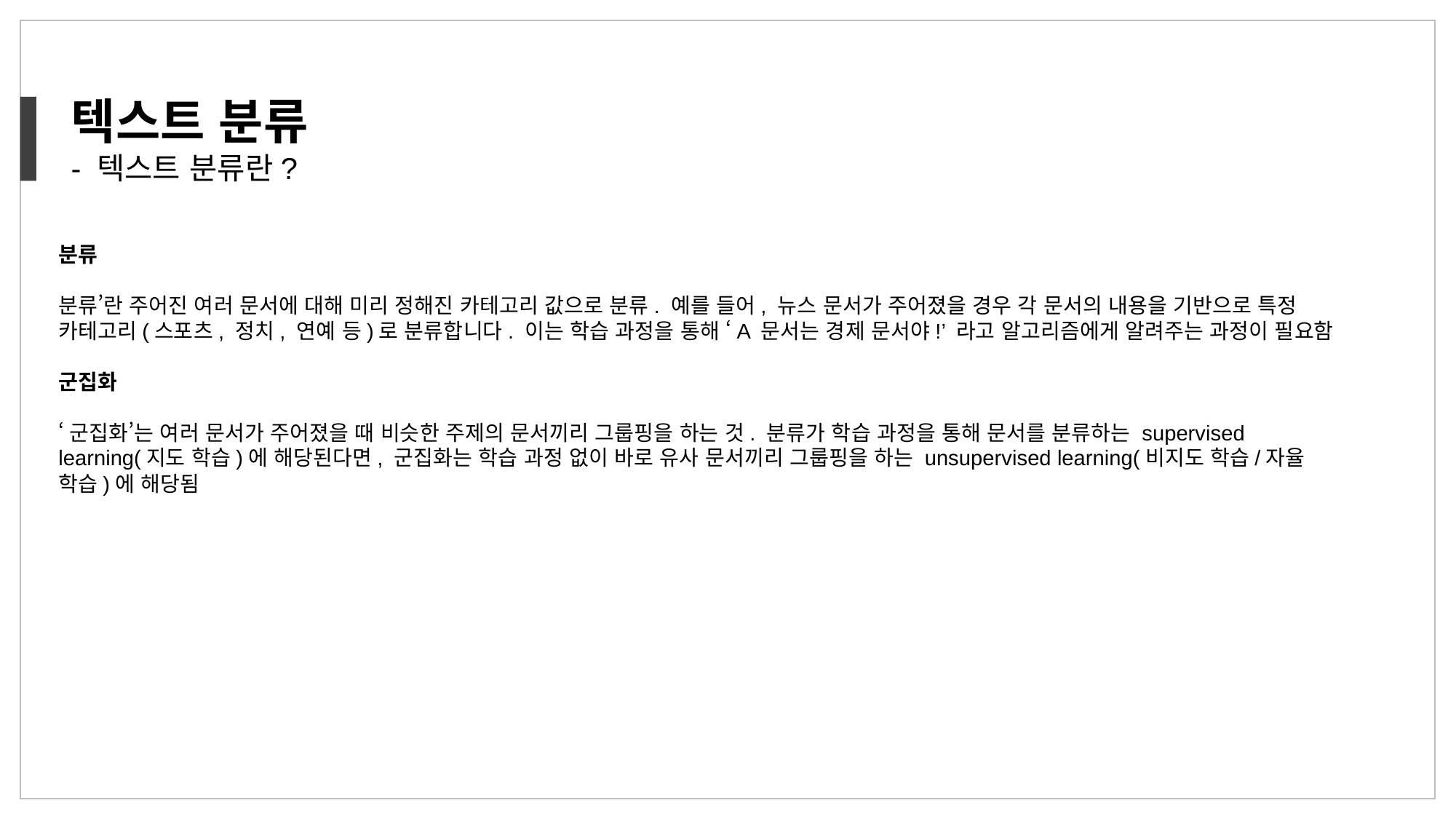

텍스트 분류
- 텍스트 분류란?

분류

분류’란 주어진 여러 문서에 대해 미리 정해진 카테고리 값으로 분류. 예를 들어, 뉴스 문서가 주어졌을 경우 각 문서의 내용을 기반으로 특정 카테고리(스포츠, 정치, 연예 등)로 분류합니다. 이는 학습 과정을 통해 ‘A 문서는 경제 문서야!’ 라고 알고리즘에게 알려주는 과정이 필요함
군집화

‘군집화’는 여러 문서가 주어졌을 때 비슷한 주제의 문서끼리 그룹핑을 하는 것. 분류가 학습 과정을 통해 문서를 분류하는 supervised learning(지도 학습)에 해당된다면, 군집화는 학습 과정 없이 바로 유사 문서끼리 그룹핑을 하는 unsupervised learning(비지도 학습/자율 학습)에 해당됨